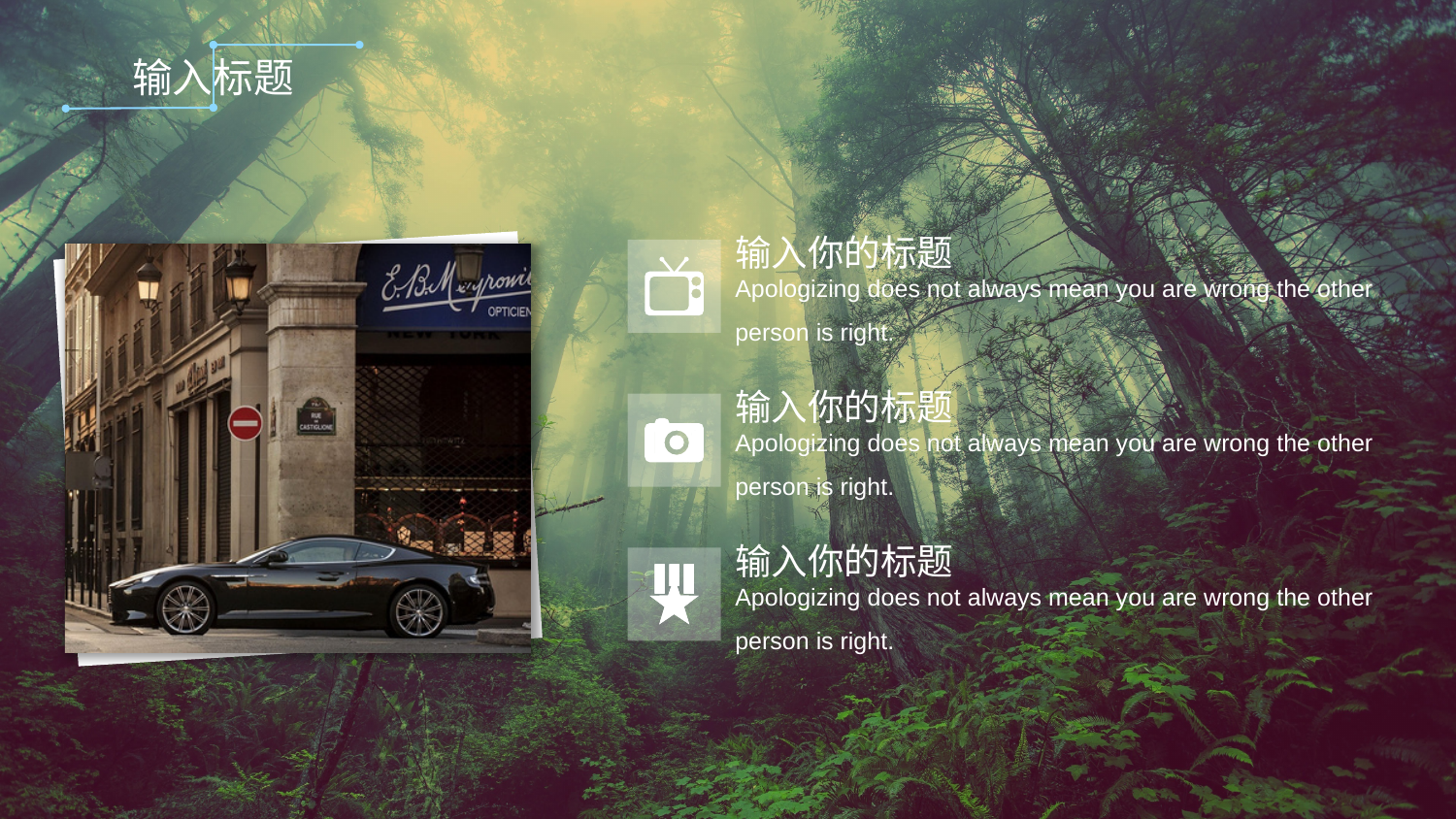

输入标题
输入你的标题
Apologizing does not always mean you are wrong the other person is right.

输入你的标题
Apologizing does not always mean you are wrong the other person is right.

输入你的标题
Apologizing does not always mean you are wrong the other person is right.